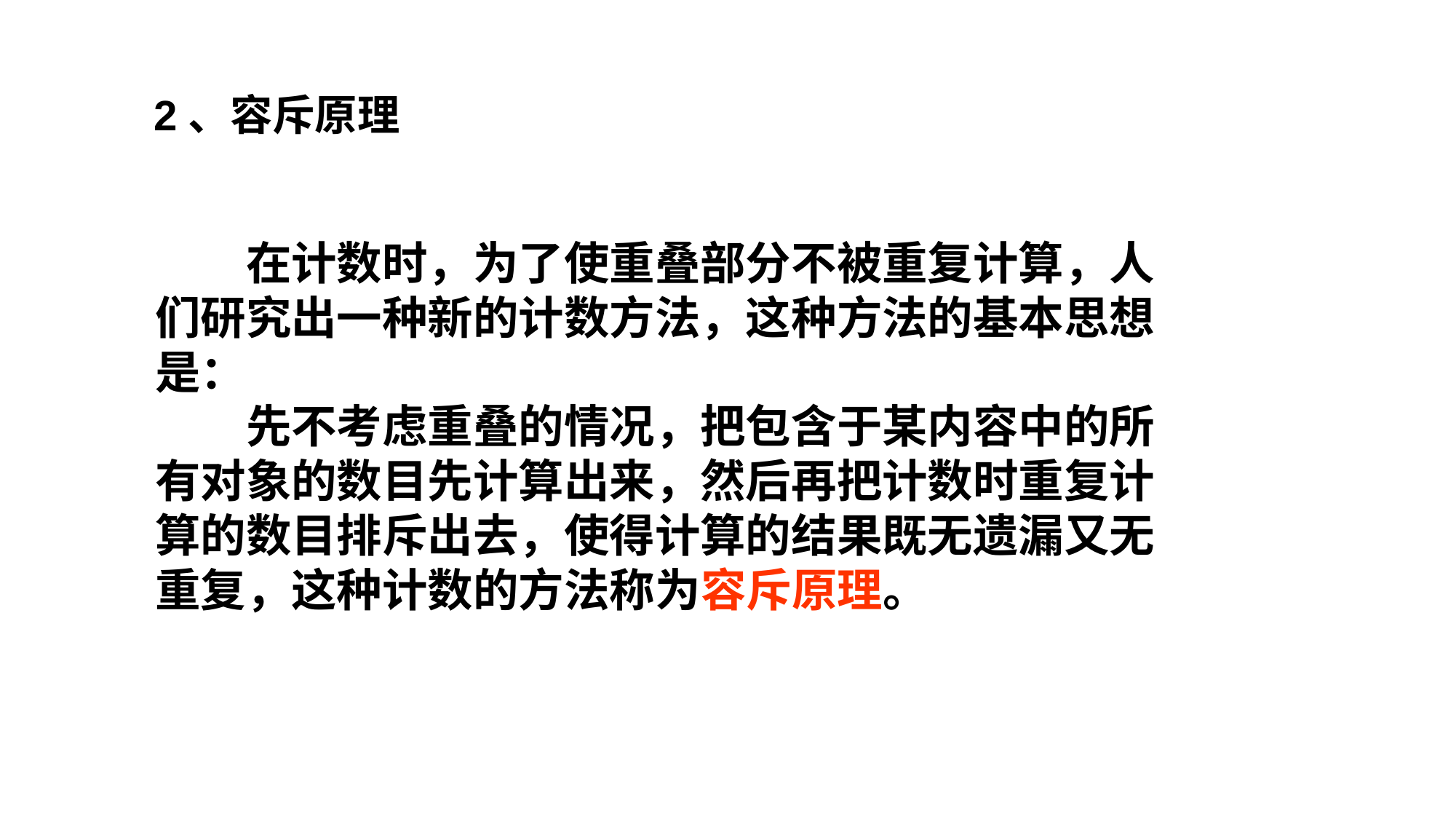

2、容斥原理
　　在计数时，为了使重叠部分不被重复计算，人们研究出一种新的计数方法，这种方法的基本思想是：
　　先不考虑重叠的情况，把包含于某内容中的所有对象的数目先计算出来，然后再把计数时重复计算的数目排斥出去，使得计算的结果既无遗漏又无重复，这种计数的方法称为容斥原理。